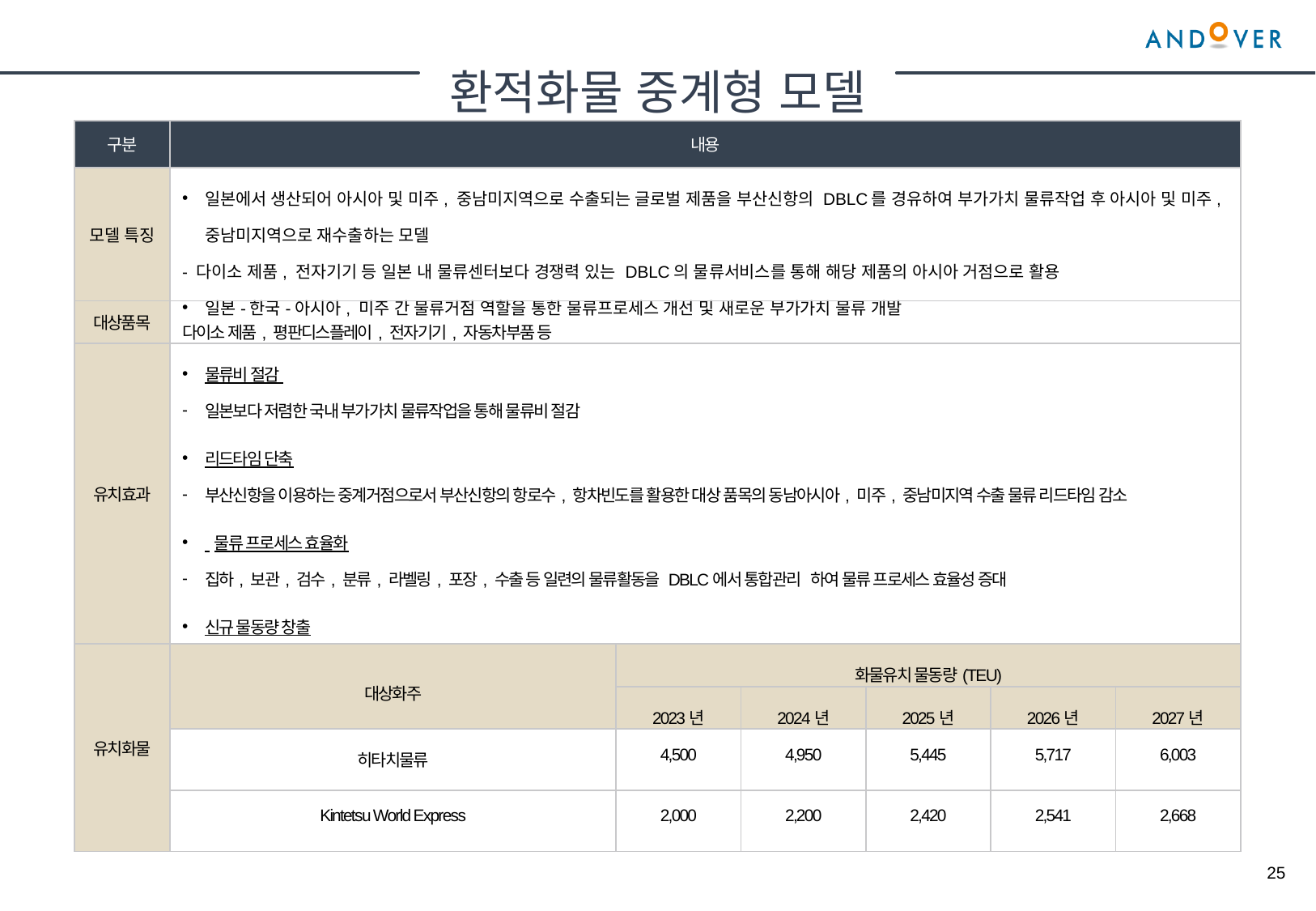

환적화물 중계형 모델
| 구분 | 내용 |  |  |  |  |  |
| --- | --- | --- | --- | --- | --- | --- |
| 모델 특징 | 일본에서 생산되어 아시아 및 미주, 중남미지역으로 수출되는 글로벌 제품을 부산신항의 DBLC를 경유하여 부가가치 물류작업 후 아시아 및 미주, 중남미지역으로 재수출하는 모델 - 다이소 제품, 전자기기 등 일본 내 물류센터보다 경쟁력 있는 DBLC의 물류서비스를 통해 해당 제품의 아시아 거점으로 활용 일본-한국-아시아, 미주 간 물류거점 역할을 통한 물류프로세스 개선 및 새로운 부가가치 물류 개발 |  |  |  |  |  |
| 대상품목 | 다이소 제품, 평판디스플레이, 전자기기, 자동차부품 등 |  |  |  |  |  |
| 유치효과 | 물류비 절감 일본보다 저렴한 국내 부가가치 물류작업을 통해 물류비 절감 리드타임 단축 부산신항을 이용하는 중계거점으로서 부산신항의 항로수, 항차빈도를 활용한 대상 품목의 동남아시아, 미주, 중남미지역 수출 물류 리드타임 감소 물류 프로세스 효율화 집하, 보관, 검수, 분류, 라벨링, 포장, 수출 등 일련의 물류활동을 DBLC에서 통합관리 하여 물류 프로세스 효율성 증대 신규 물동량 창출 - 일본 항만이 아닌 부산신항을 거점으로 신규 물동량 창출 |  |  |  |  |  |
| 유치화물 | 대상화주 | 화물유치 물동량(TEU) |  |  |  |  |
|  |  | 2023년 | 2024년 | 2025년 | 2026년 | 2027년 |
|  | 히타치물류 | 4,500 | 4,950 | 5,445 | 5,717 | 6,003 |
|  | Kintetsu World Express | 2,000 | 2,200 | 2,420 | 2,541 | 2,668 |

25